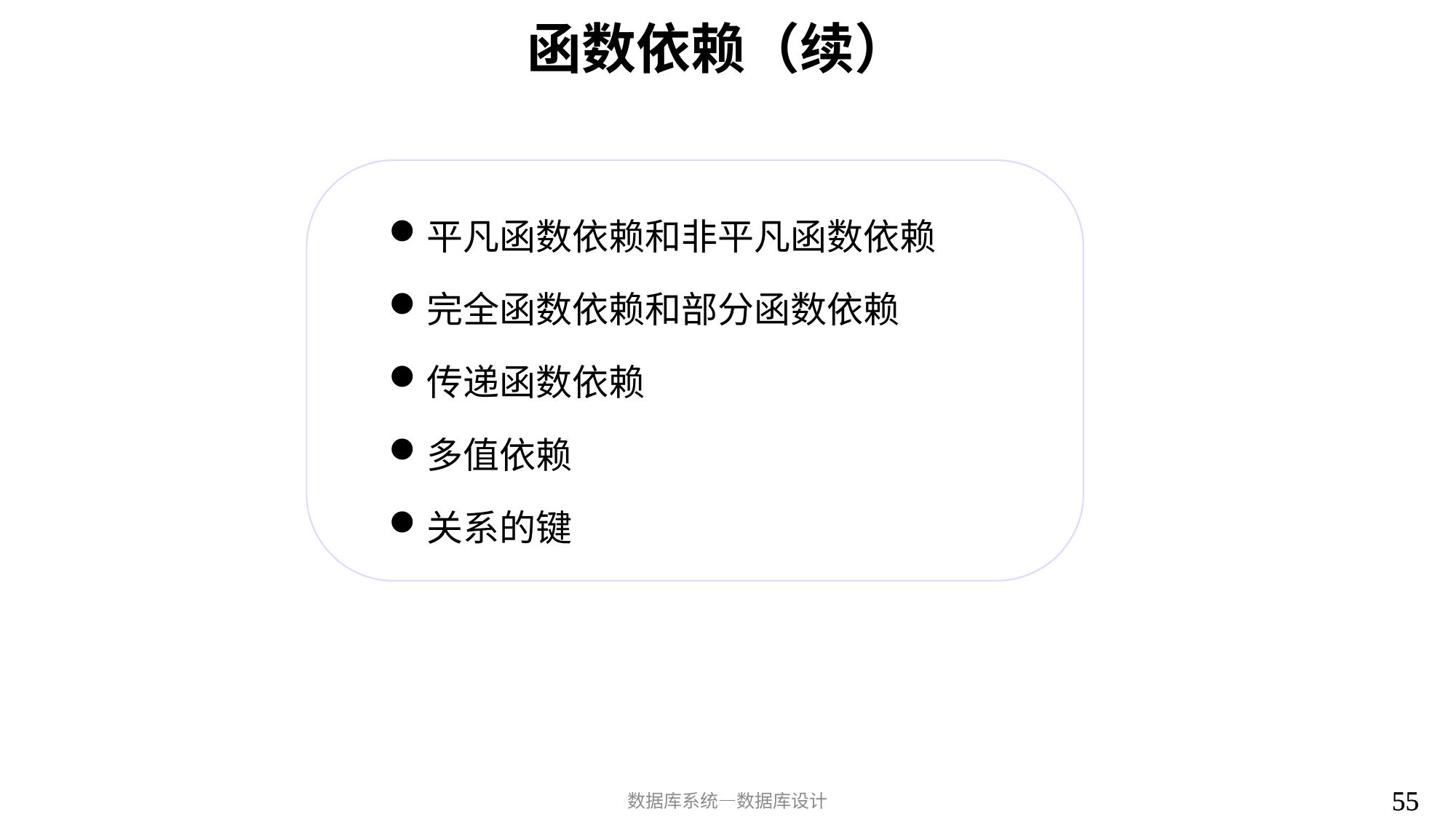

# 函数依赖（续）

平凡函数依赖和非平凡函数依赖
完全函数依赖和部分函数依赖
传递函数依赖
多值依赖
关系的键

55
55
数据库系统—数据库设计